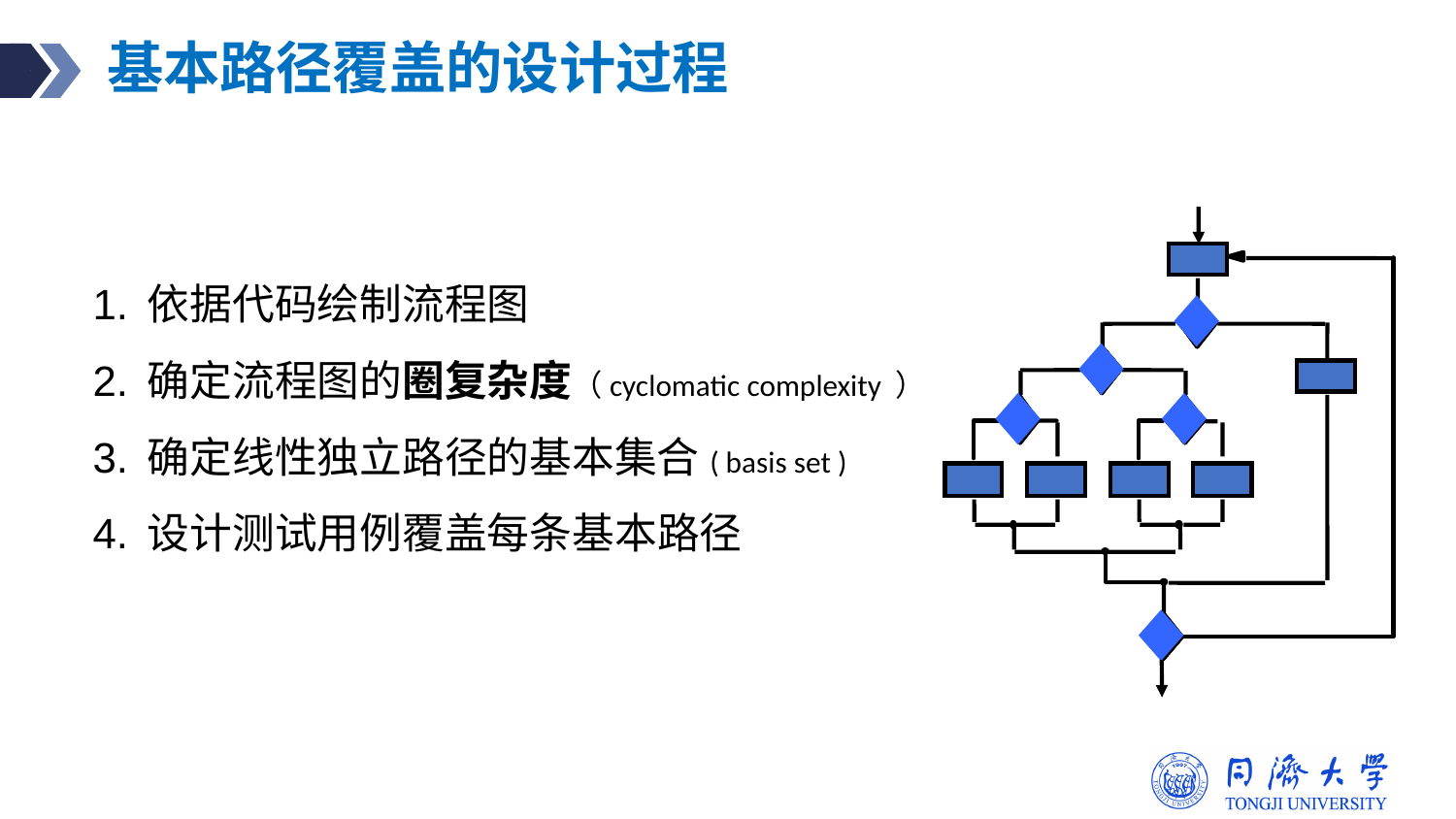

# 基本路径覆盖的设计过程

依据代码绘制流程图
确定流程图的圈复杂度（cyclomatic complexity ）
确定线性独立路径的基本集合( basis set )
设计测试用例覆盖每条基本路径